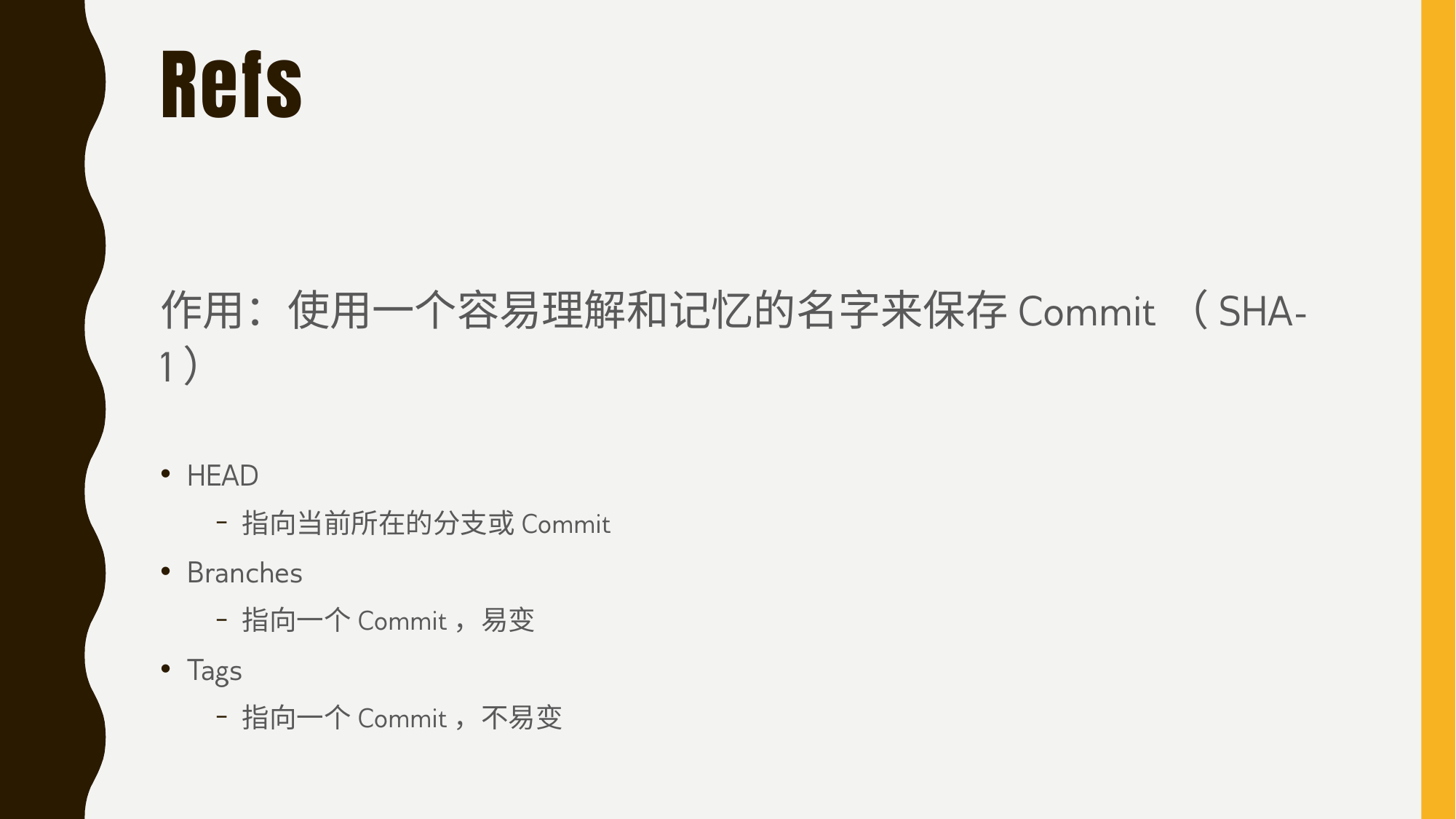

# Refs
作用：使用一个容易理解和记忆的名字来保存Commit（SHA-1）

HEAD
指向当前所在的分支或Commit
Branches
指向一个Commit，易变
Tags
指向一个Commit，不易变